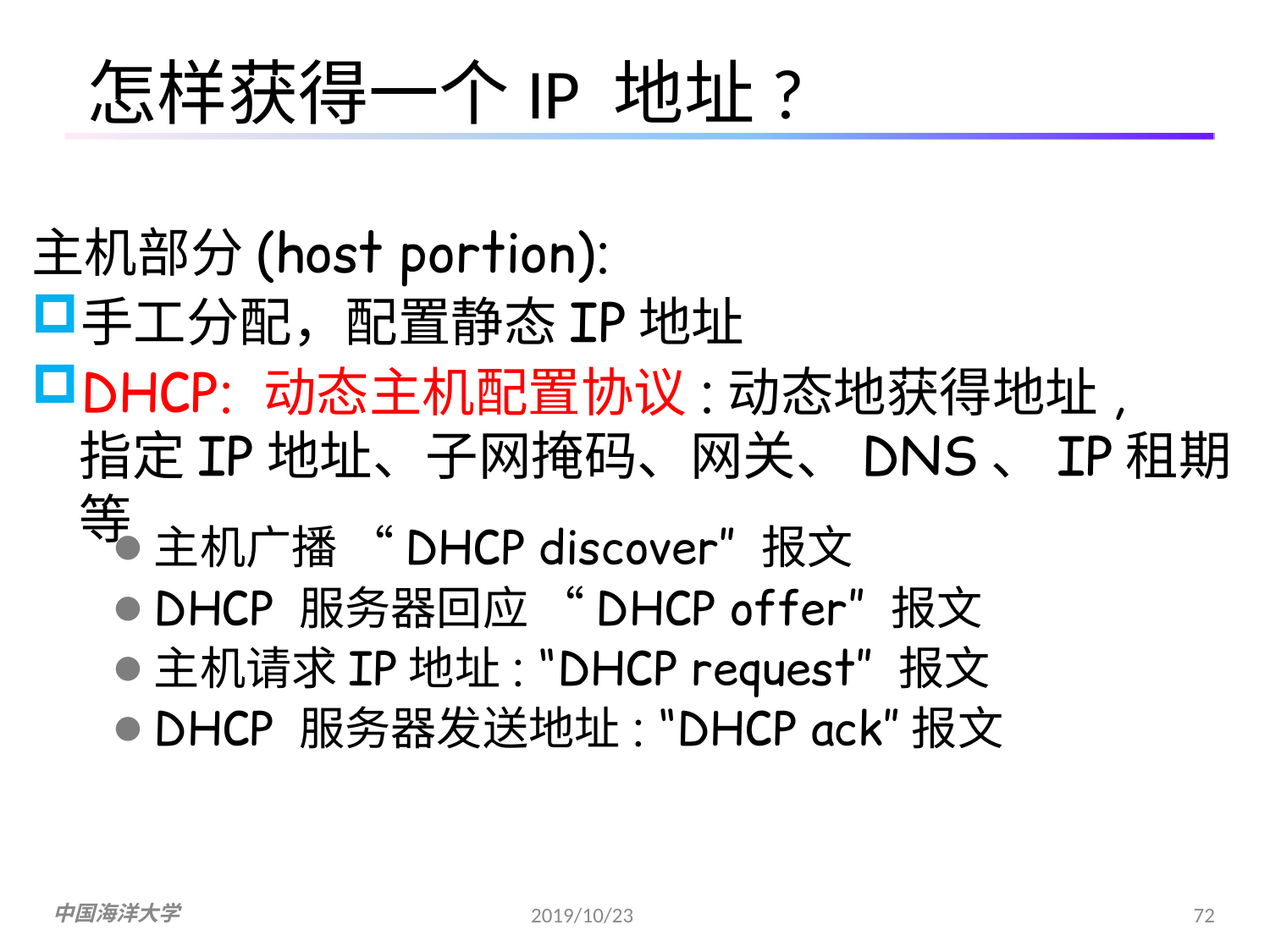

怎样获得一个IP 地址?
主机部分(host portion):
手工分配，配置静态IP地址
DHCP: 动态主机配置协议:动态地获得地址,   指定IP地址、子网掩码、网关、DNS、IP租期等
主机广播 “DHCP discover” 报文
DHCP 服务器回应 “DHCP offer” 报文
主机请求IP地址: “DHCP request” 报文
DHCP 服务器发送地址: “DHCP ack”报文